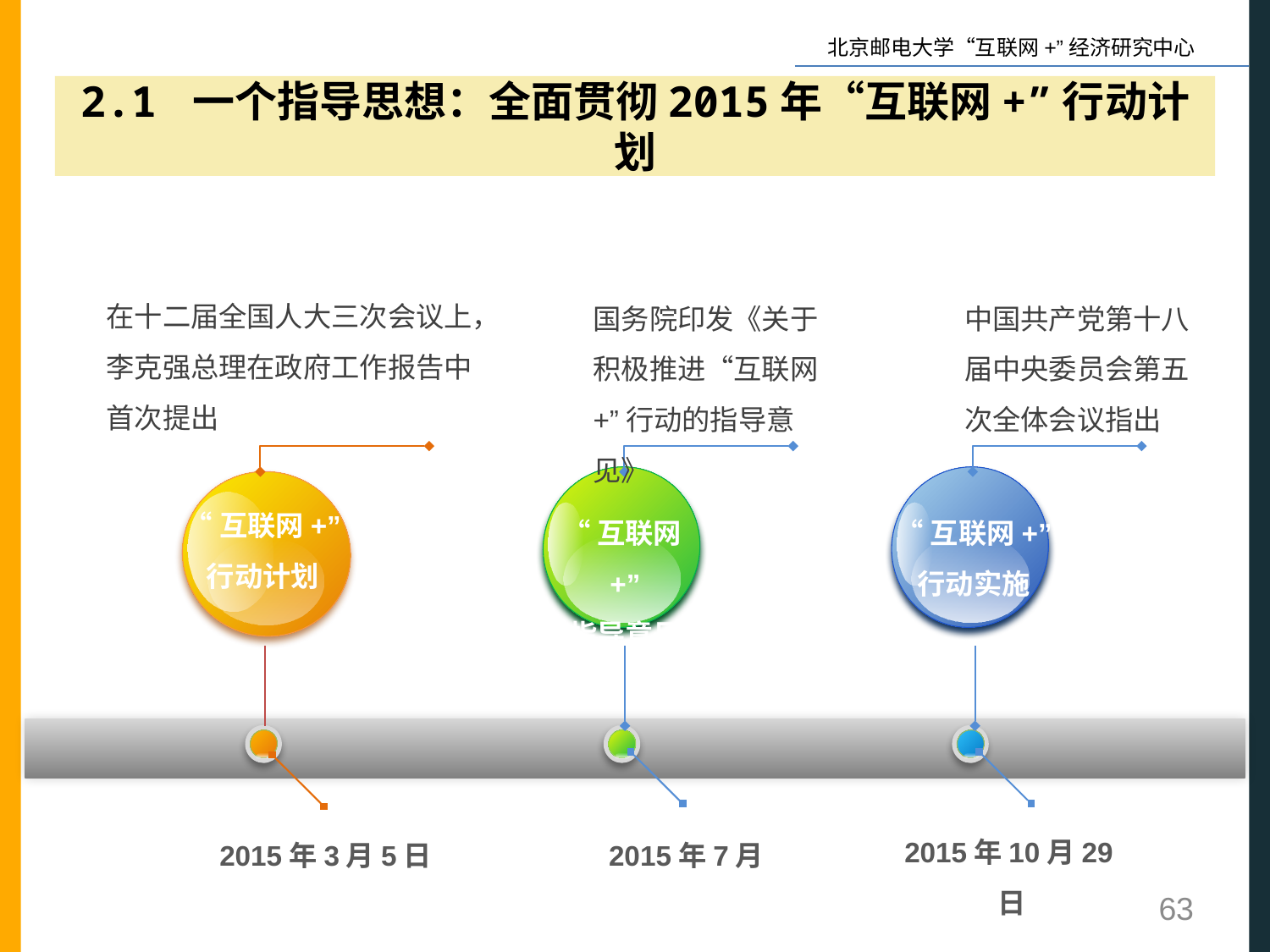

2.1 一个指导思想：全面贯彻2015年“互联网+”行动计划
在十二届全国人大三次会议上，李克强总理在政府工作报告中首次提出
国务院印发《关于积极推进“互联网+”行动的指导意见》
中国共产党第十八届中央委员会第五次全体会议指出

“互联网+”
行动计划
“互联网+”
指导意见
“互联网+”
行动实施

2015年10月29日
2015年3月5日
2015年7月
63